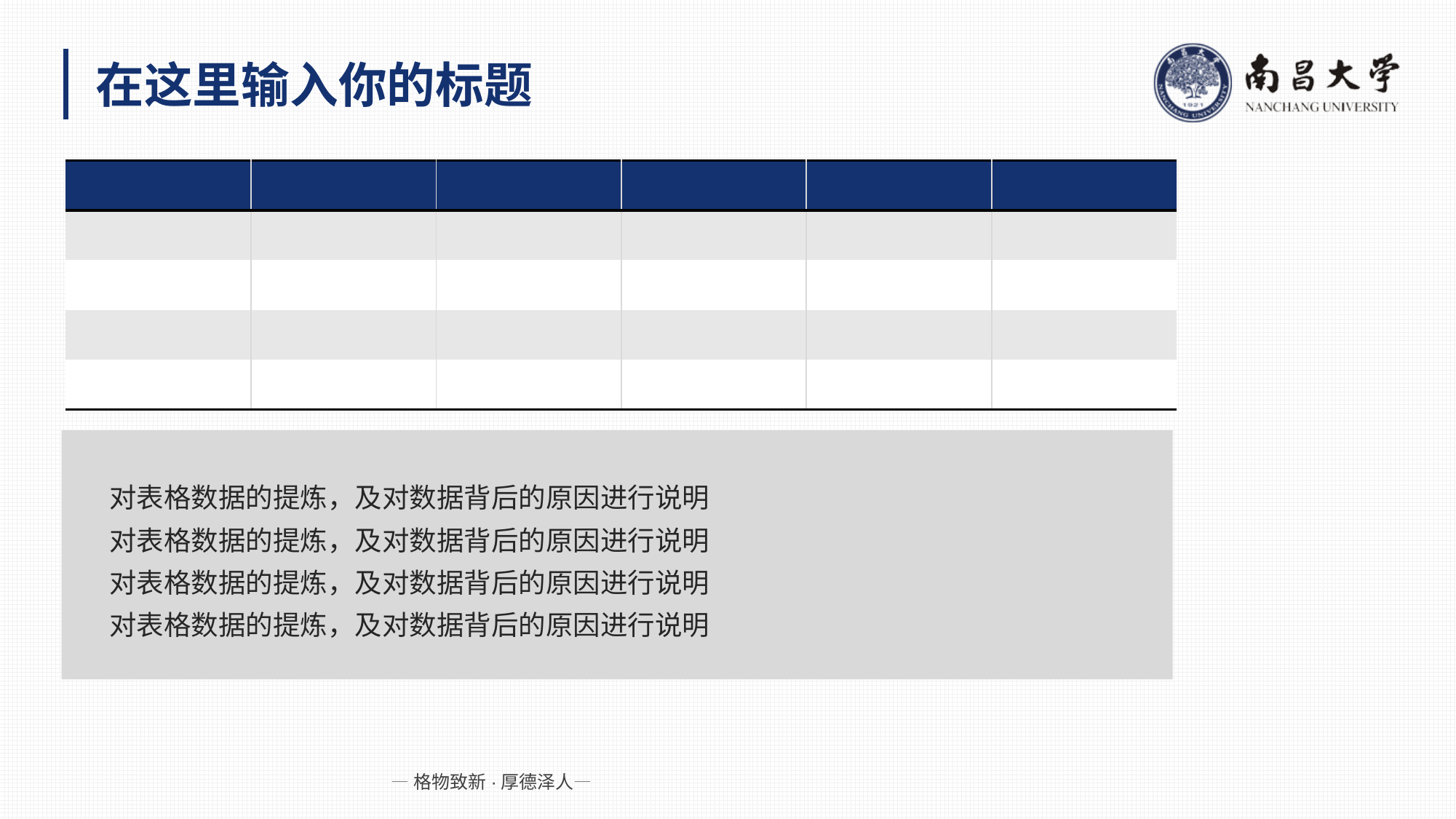

在这里输入你的标题
|  |  |  |  |  |  |
| --- | --- | --- | --- | --- | --- |
|  |  |  |  |  |  |
|  |  |  |  |  |  |
|  |  |  |  |  |  |
|  |  |  |  |  |  |

对表格数据的提炼，及对数据背后的原因进行说明
对表格数据的提炼，及对数据背后的原因进行说明
对表格数据的提炼，及对数据背后的原因进行说明
对表格数据的提炼，及对数据背后的原因进行说明